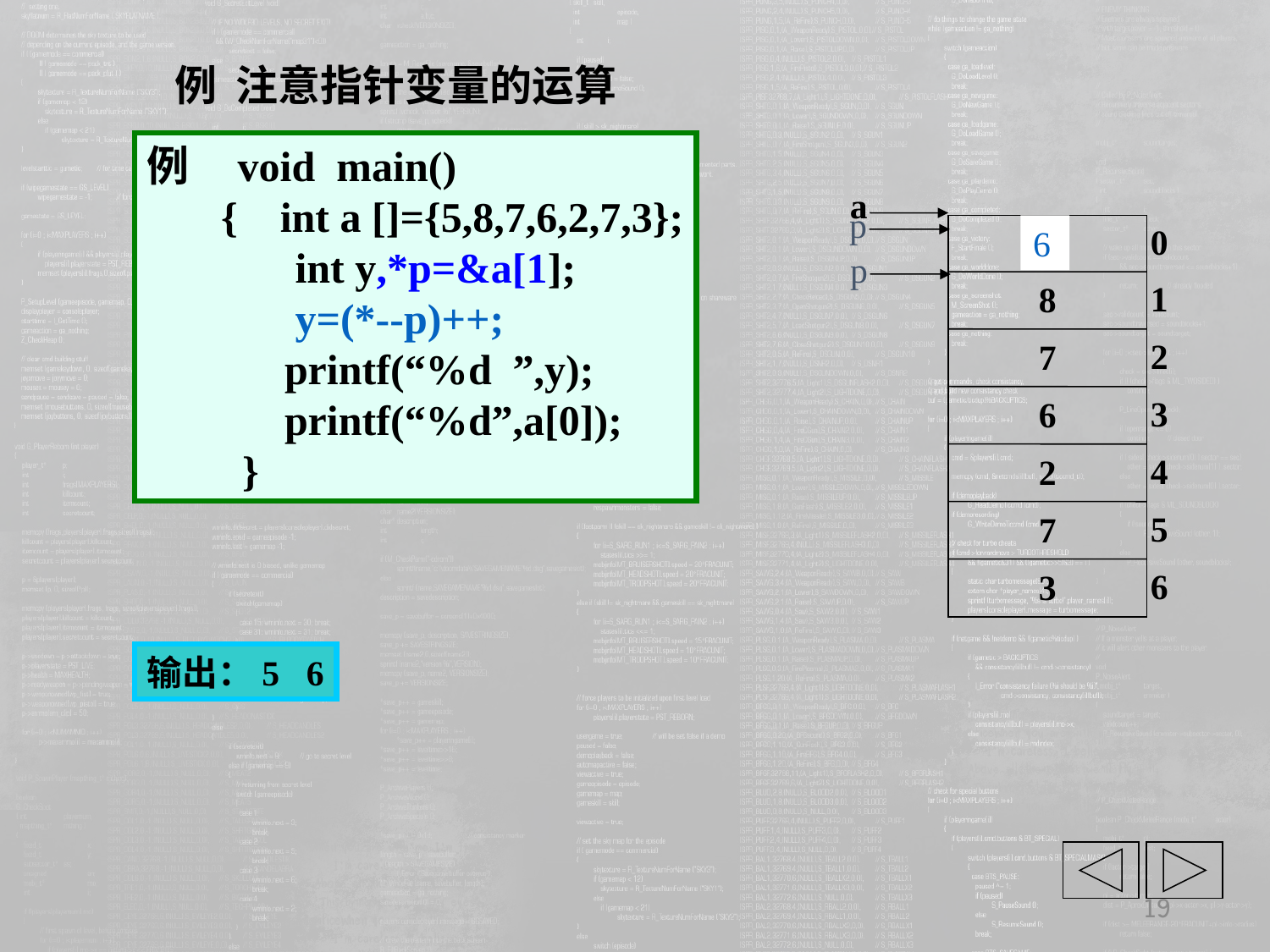

例  注意指针变量的运算
例    void  main()
       {    int a []={5,8,7,6,2,7,3};
              int y,*p=&a[1];
              y=(*--p)++;
             printf(“%d  ”,y);
             printf(“%d”,a[0]);
         }
a

0
5

1
8

2

7
3

6
4

2
5

7
6

3
p

6
p

输出：5   6

19